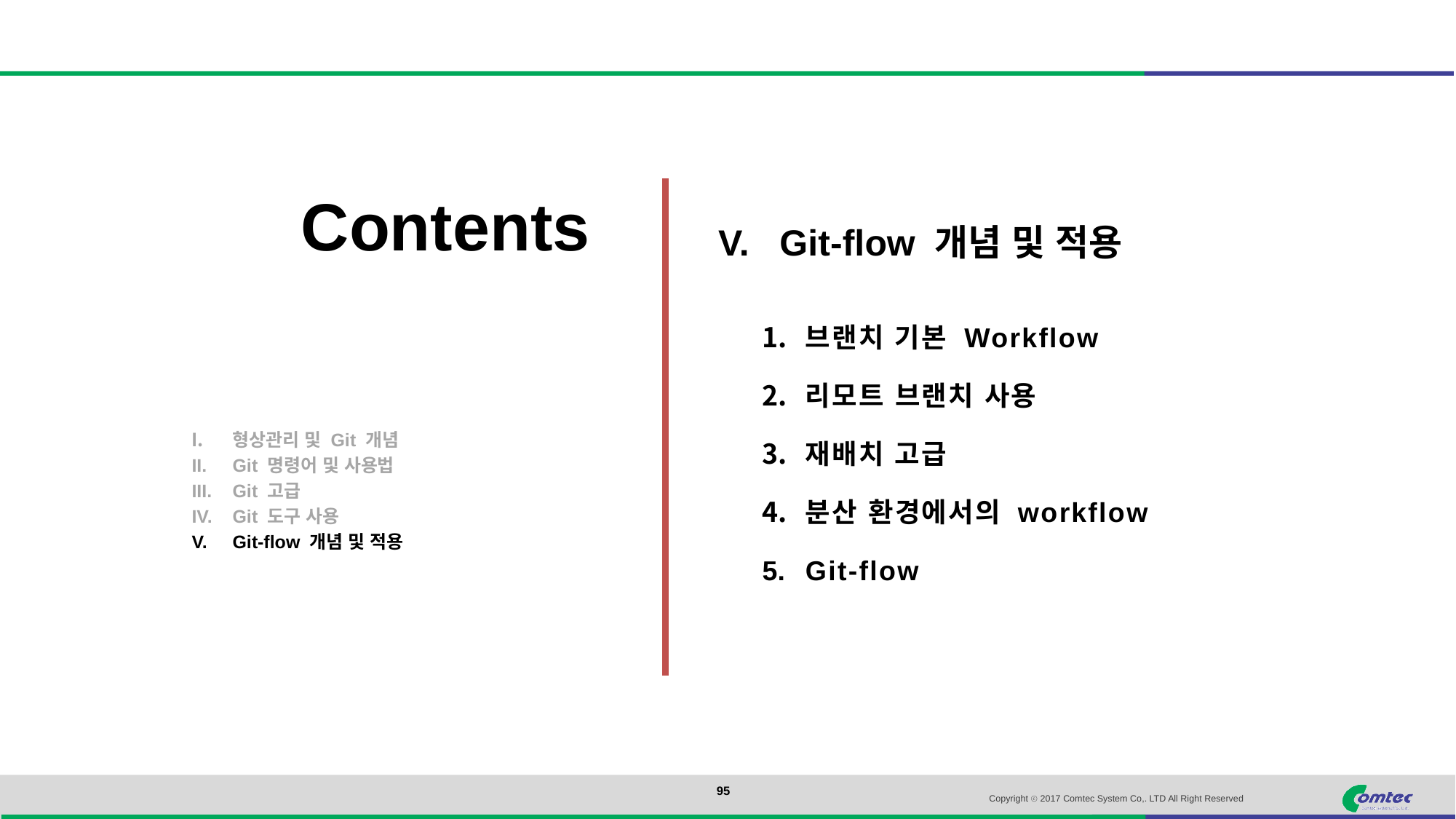

Git-flow 개념 및 적용
브랜치 기본 Workflow
리모트 브랜치 사용
재배치 고급
분산 환경에서의 workflow
Git-flow
형상관리 및 Git 개념
Git 명령어 및 사용법
Git 고급
Git 도구 사용
Git-flow 개념 및 적용